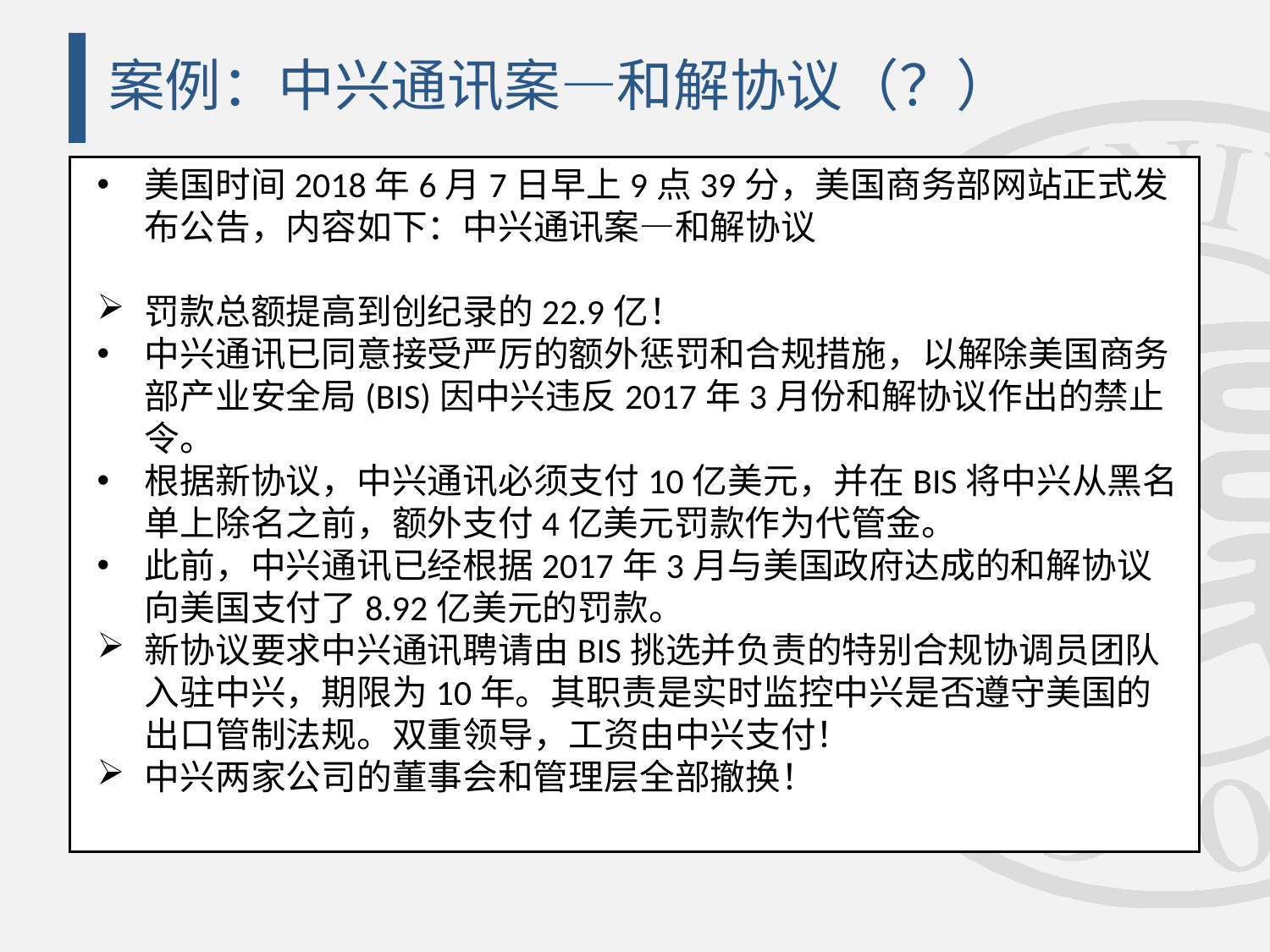

# 案例：中兴通讯案—和解协议（？）
美国时间2018年6月7日早上9点39分，美国商务部网站正式发布公告，内容如下：中兴通讯案—和解协议

罚款总额提高到创纪录的22.9亿！
中兴通讯已同意接受严厉的额外惩罚和合规措施，以解除美国商务部产业安全局(BIS)因中兴违反2017年3月份和解协议作出的禁止令。
根据新协议，中兴通讯必须支付10亿美元，并在BIS将中兴从黑名单上除名之前，额外支付4亿美元罚款作为代管金。
此前，中兴通讯已经根据2017年3月与美国政府达成的和解协议向美国支付了8.92亿美元的罚款。
新协议要求中兴通讯聘请由BIS挑选并负责的特别合规协调员团队入驻中兴，期限为10年。其职责是实时监控中兴是否遵守美国的出口管制法规。双重领导，工资由中兴支付！
中兴两家公司的董事会和管理层全部撤换！